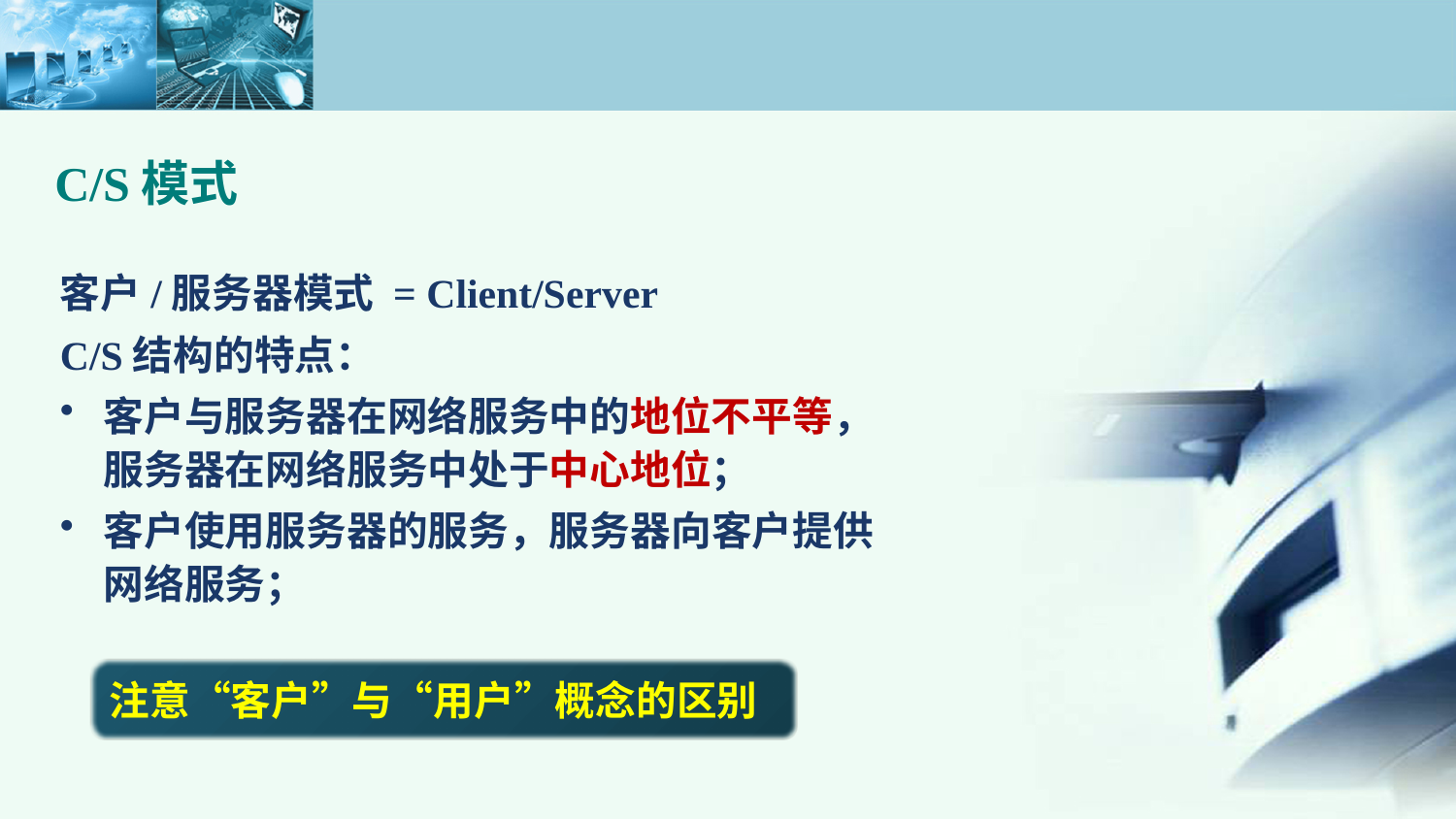

C/S模式
客户/服务器模式 = Client/Server
C/S结构的特点：
客户与服务器在网络服务中的地位不平等，服务器在网络服务中处于中心地位；
客户使用服务器的服务，服务器向客户提供网络服务；
注意“客户”与“用户”概念的区别